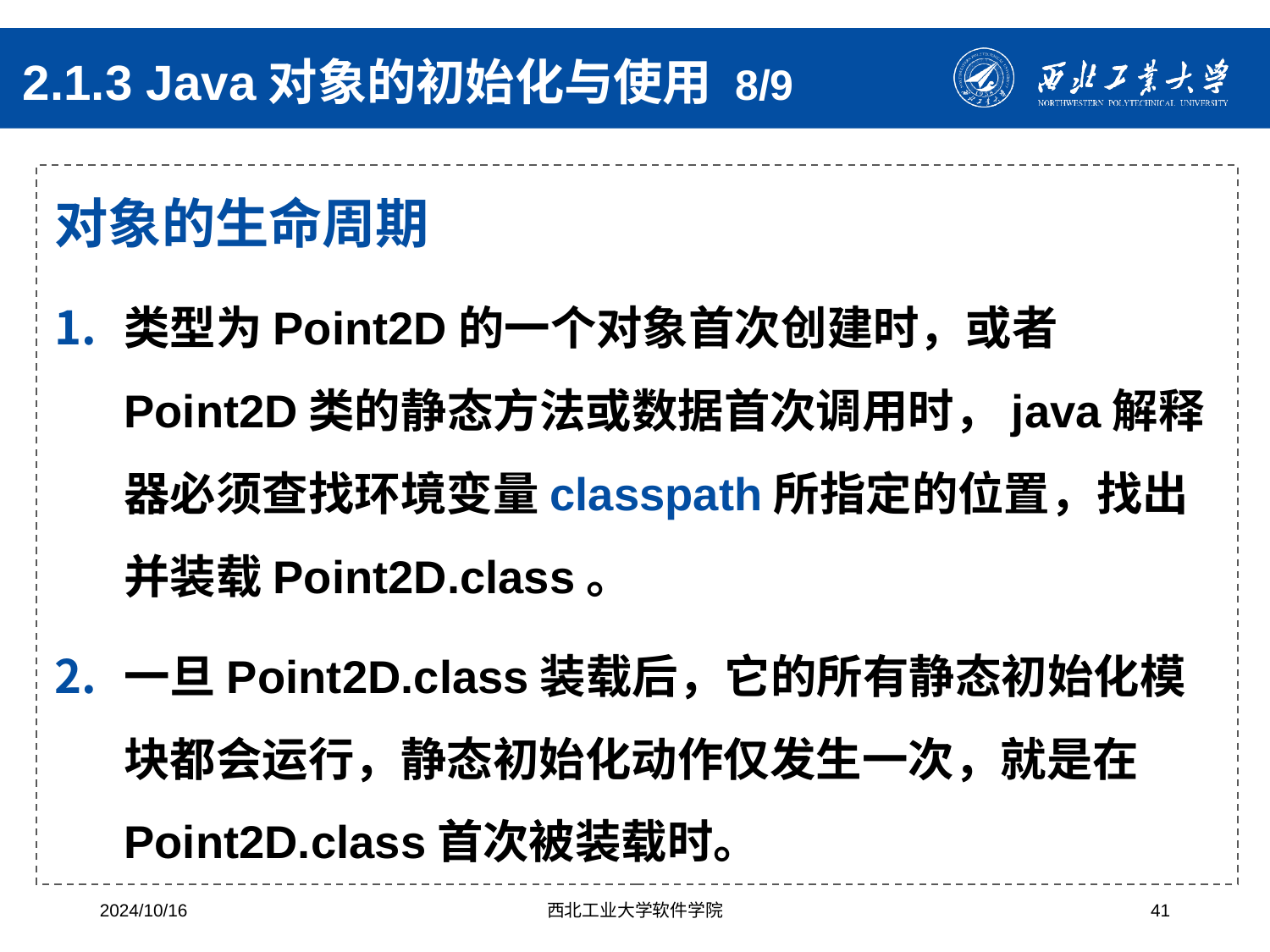

# 2.1.3 Java对象的初始化与使用 8/9
对象的生命周期
类型为Point2D的一个对象首次创建时，或者Point2D类的静态方法或数据首次调用时，java解释器必须查找环境变量classpath所指定的位置，找出并装载Point2D.class。
一旦Point2D.class装载后，它的所有静态初始化模块都会运行，静态初始化动作仅发生一次，就是在Point2D.class首次被装载时。

2024/10/16
西北工业大学软件学院
41